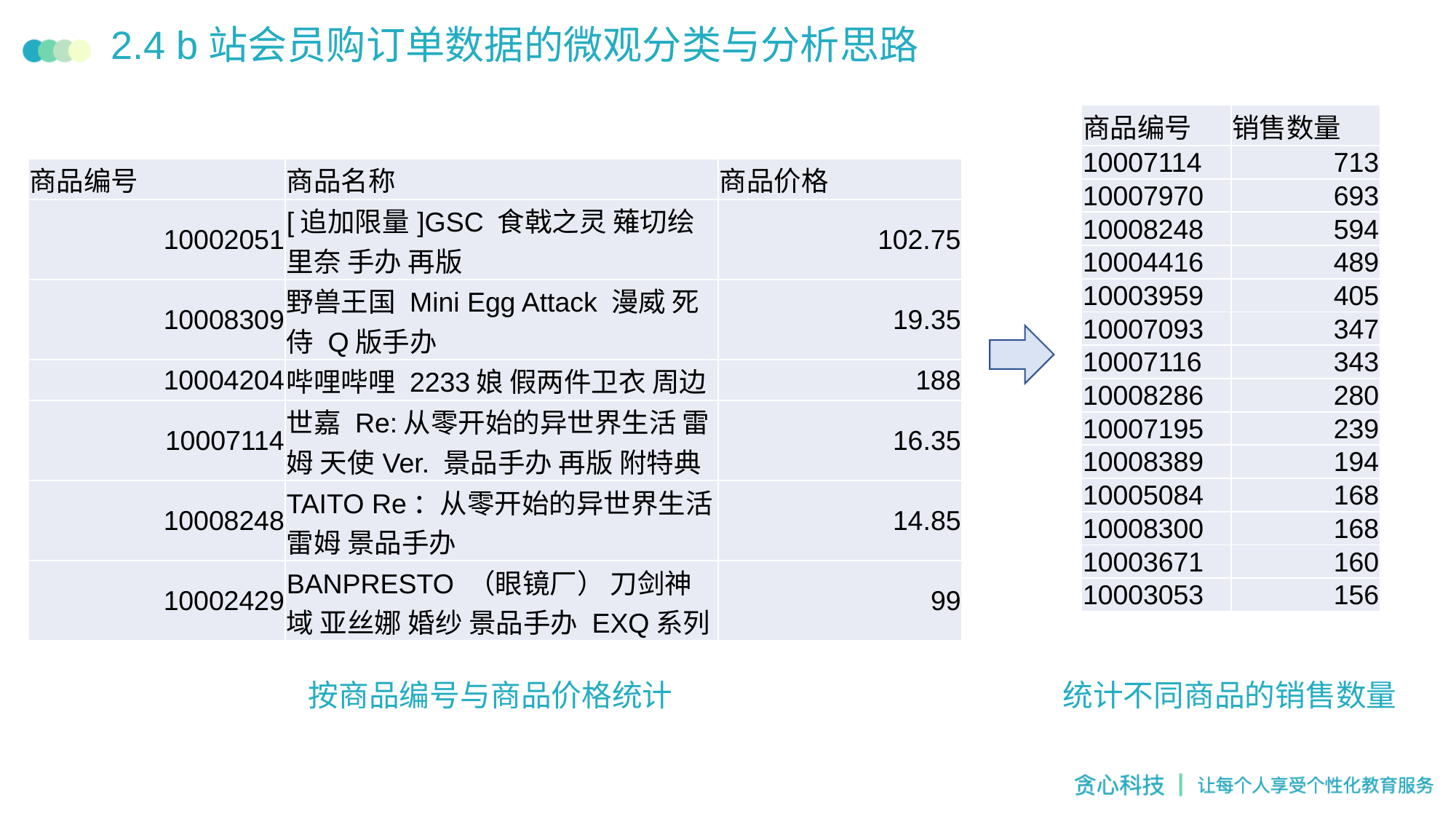

# 2.4 b站会员购订单数据的微观分类与分析思路
| 商品编号 | 销售数量 |
| --- | --- |
| 10007114 | 713 |
| 10007970 | 693 |
| 10008248 | 594 |
| 10004416 | 489 |
| 10003959 | 405 |
| 10007093 | 347 |
| 10007116 | 343 |
| 10008286 | 280 |
| 10007195 | 239 |
| 10008389 | 194 |
| 10005084 | 168 |
| 10008300 | 168 |
| 10003671 | 160 |
| 10003053 | 156 |
| 商品编号 | 商品名称 | 商品价格 |
| --- | --- | --- |
| 10002051 | [追加限量]GSC 食戟之灵 薙切绘里奈 手办 再版 | 102.75 |
| 10008309 | 野兽王国 Mini Egg Attack 漫威 死侍 Q版手办 | 19.35 |
| 10004204 | 哔哩哔哩 2233娘 假两件卫衣 周边 | 188 |
| 10007114 | 世嘉 Re:从零开始的异世界生活 雷姆 天使Ver. 景品手办 再版 附特典 | 16.35 |
| 10008248 | TAITO Re：从零开始的异世界生活 雷姆 景品手办 | 14.85 |
| 10002429 | BANPRESTO （眼镜厂） 刀剑神域 亚丝娜 婚纱 景品手办 EXQ系列 | 99 |

按商品编号与商品价格统计
统计不同商品的销售数量